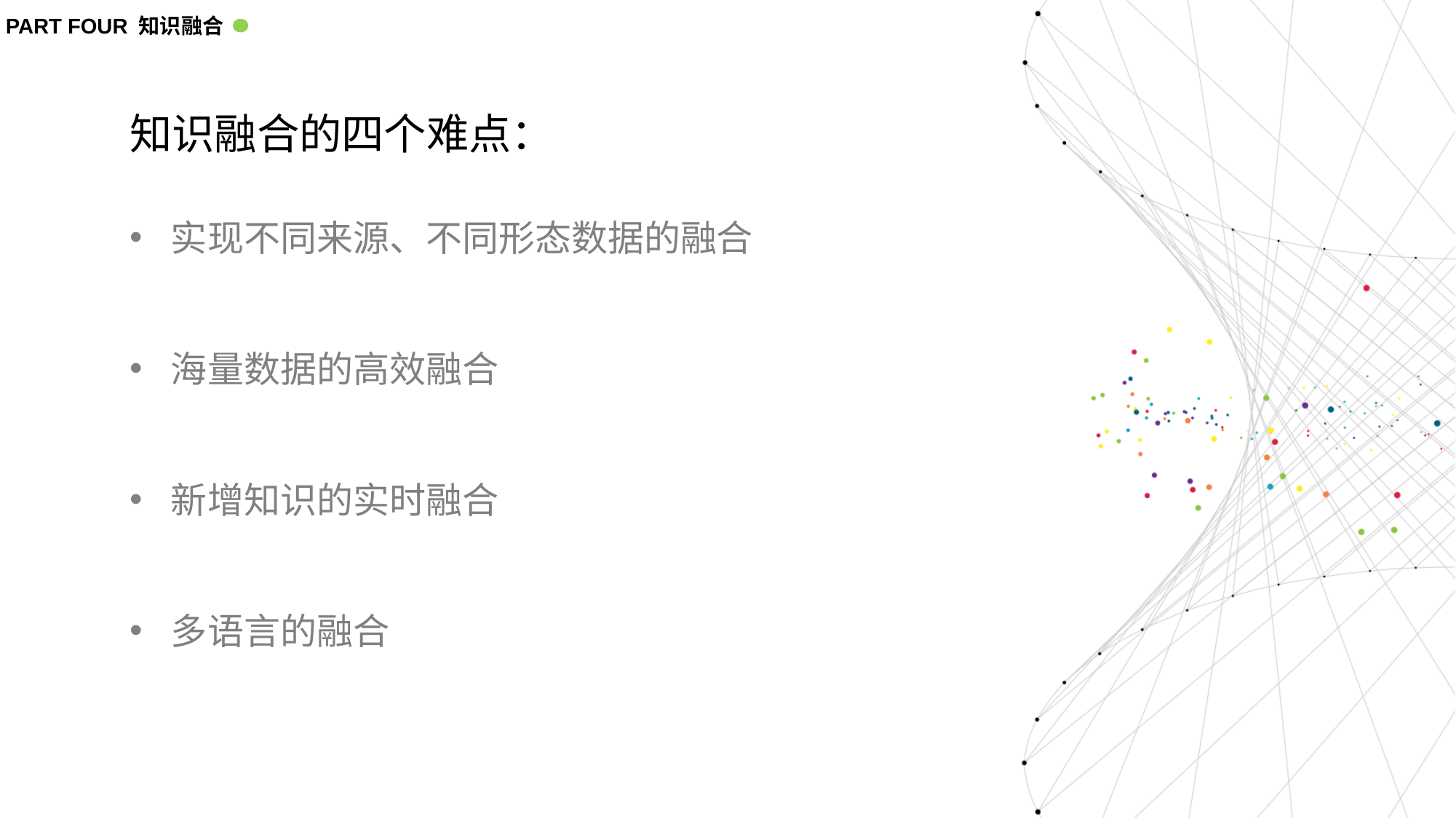

PART FOUR 知识融合

知识融合的四个难点：
实现不同来源、不同形态数据的融合

海量数据的高效融合

新增知识的实时融合

多语言的融合